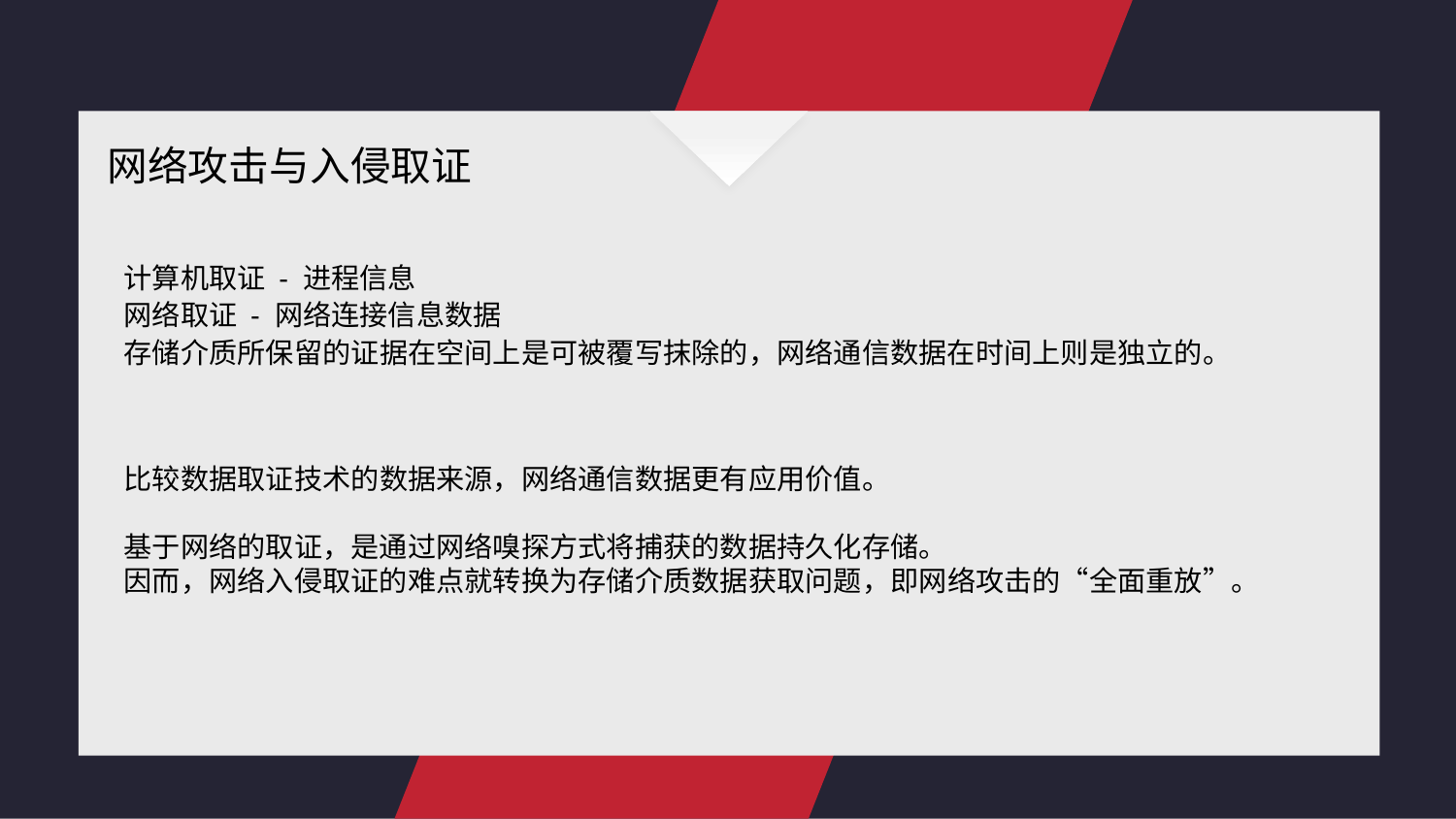

网络攻击与入侵取证
计算机取证 - 进程信息
网络取证 - 网络连接信息数据
存储介质所保留的证据在空间上是可被覆写抹除的，网络通信数据在时间上则是独立的。
比较数据取证技术的数据来源，网络通信数据更有应用价值。

基于网络的取证，是通过⽹络嗅探⽅式将捕获的数据持久化存储。
因而，网络入侵取证的难点就转换为存储介质数据获取问题，即网络攻击的“全面重放”。